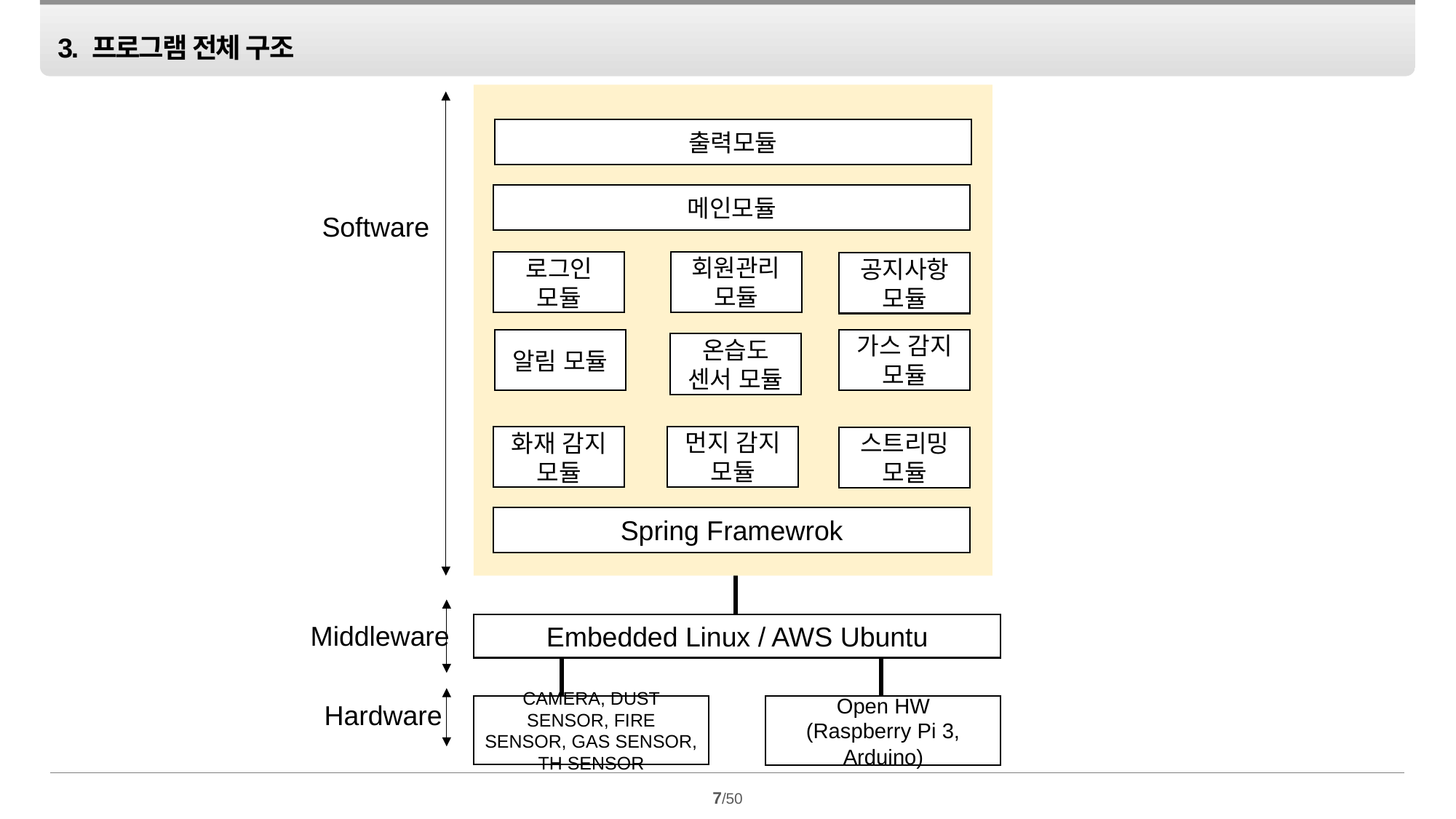

3. 프로그램 전체 구조

출력모듈
메인모듈
Software
회원관리
모듈
로그인
모듈
공지사항
모듈
가스 감지
모듈
알림 모듈
온습도
센서 모듈
먼지 감지
모듈
화재 감지
모듈
스트리밍 모듈
Spring Framewrok
Middleware
Embedded Linux / AWS Ubuntu
Hardware
CAMERA, DUST SENSOR, FIRE SENSOR, GAS SENSOR, TH SENSOR
Open HW
(Raspberry Pi 3, Arduino)